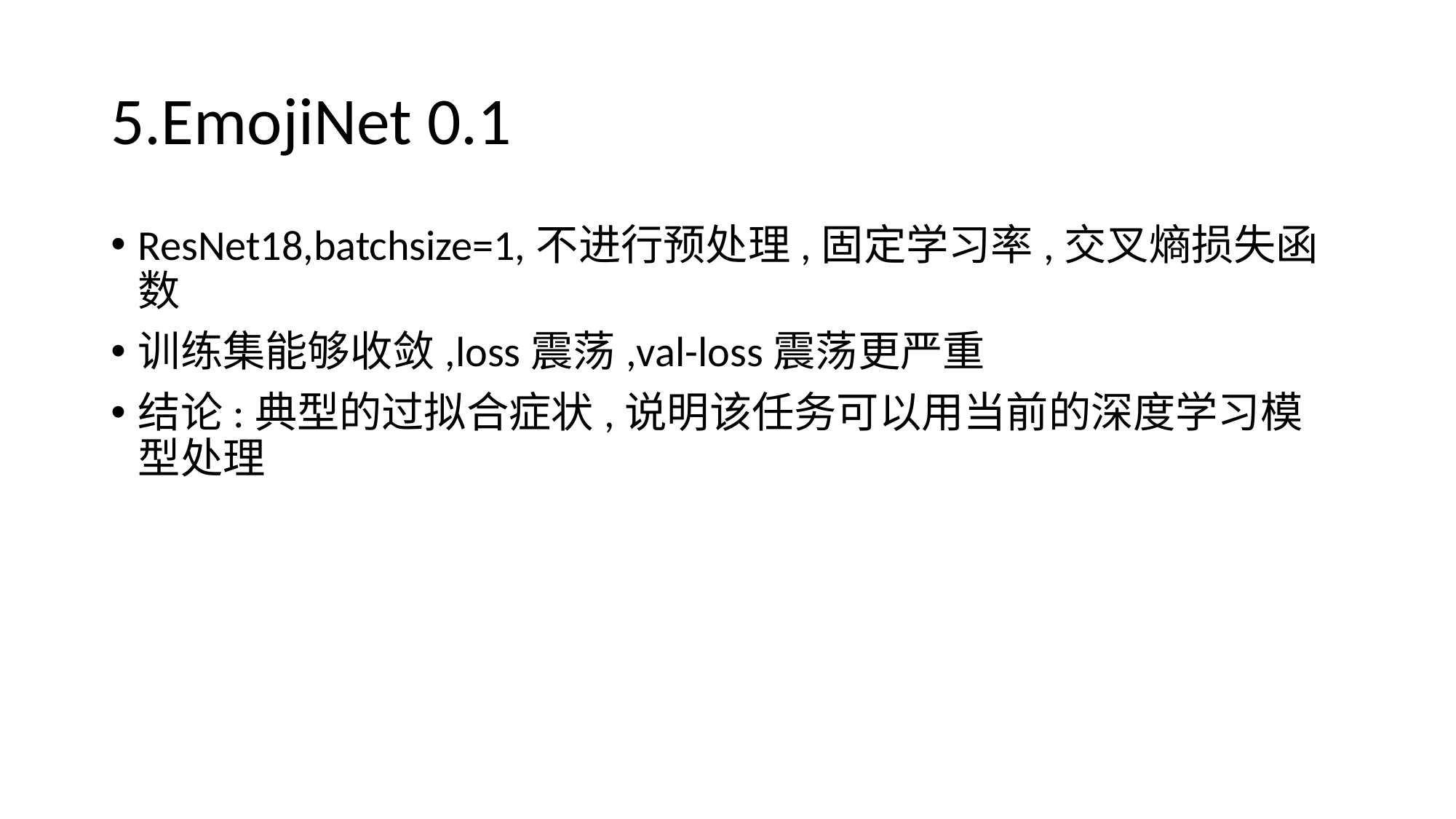

# 5.EmojiNet 0.1
ResNet18,batchsize=1,不进行预处理,固定学习率,交叉熵损失函数
训练集能够收敛,loss震荡,val-loss震荡更严重
结论:典型的过拟合症状,说明该任务可以用当前的深度学习模型处理